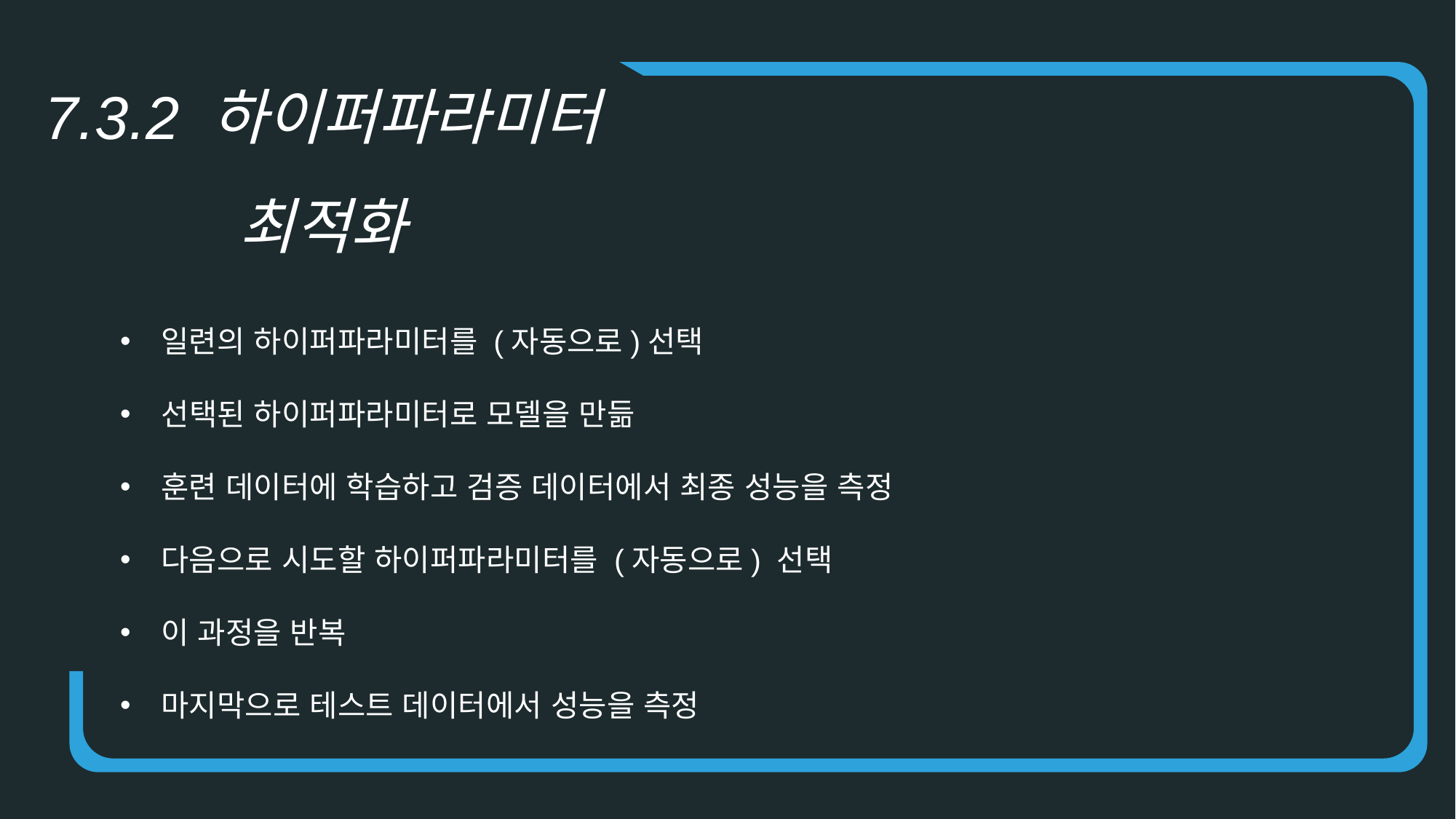

7.3.2 하이퍼파라미터 최적화

일련의 하이퍼파라미터를 (자동으로)선택

선택된 하이퍼파라미터로 모델을 만듦

훈련 데이터에 학습하고 검증 데이터에서 최종 성능을 측정

다음으로 시도할 하이퍼파라미터를 (자동으로) 선택

이 과정을 반복

마지막으로 테스트 데이터에서 성능을 측정